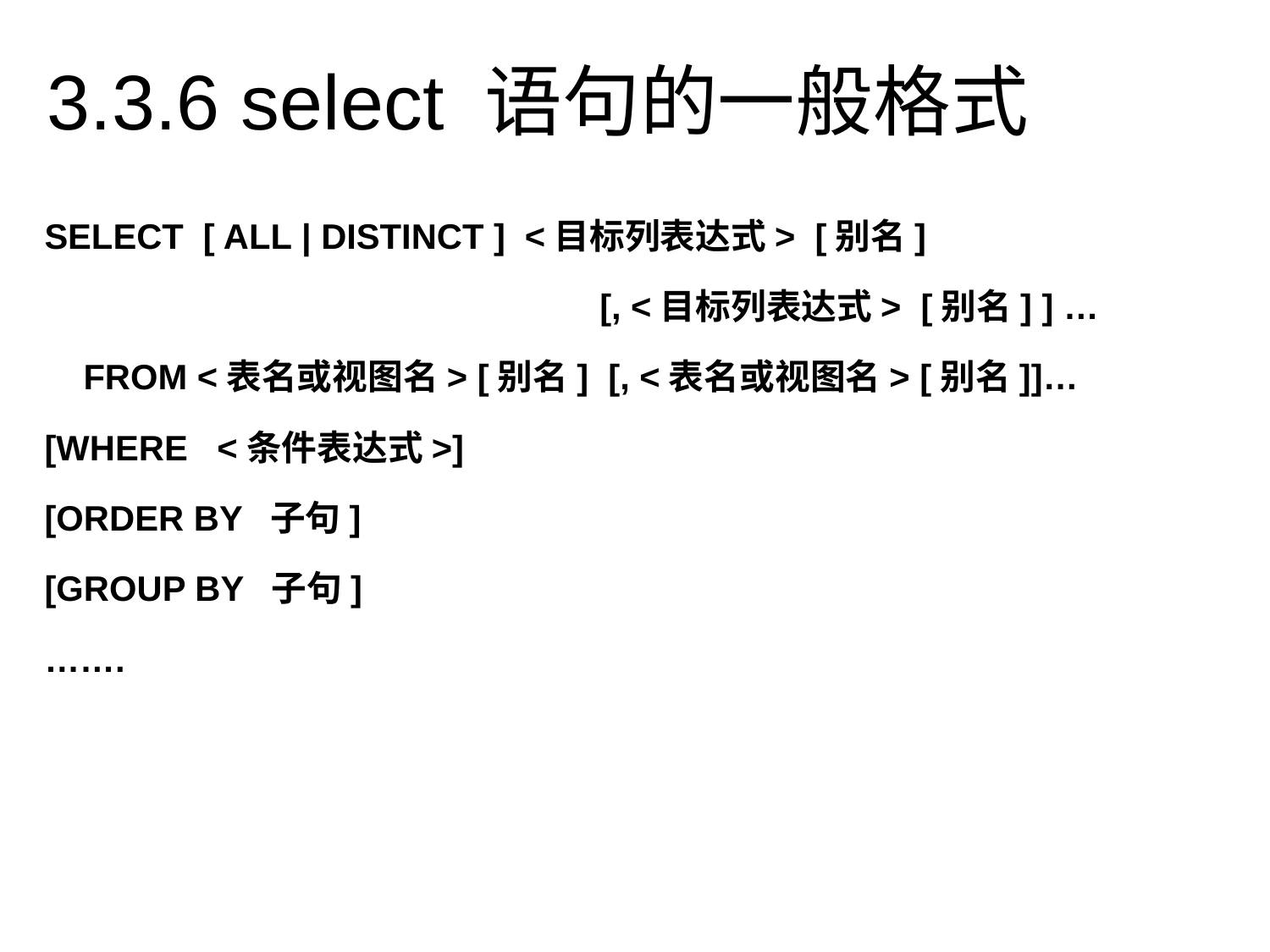

3.3.6 select 语句的一般格式

SELECT  [ ALL | DISTINCT ]  <目标列表达式>  [别名]
				             [, <目标列表达式>  [别名] ] …
    FROM <表名或视图名> [别名]  [, <表名或视图名> [别名]]…
[WHERE   <条件表达式>]
[ORDER BY  子句]
[GROUP BY  子句]
…….